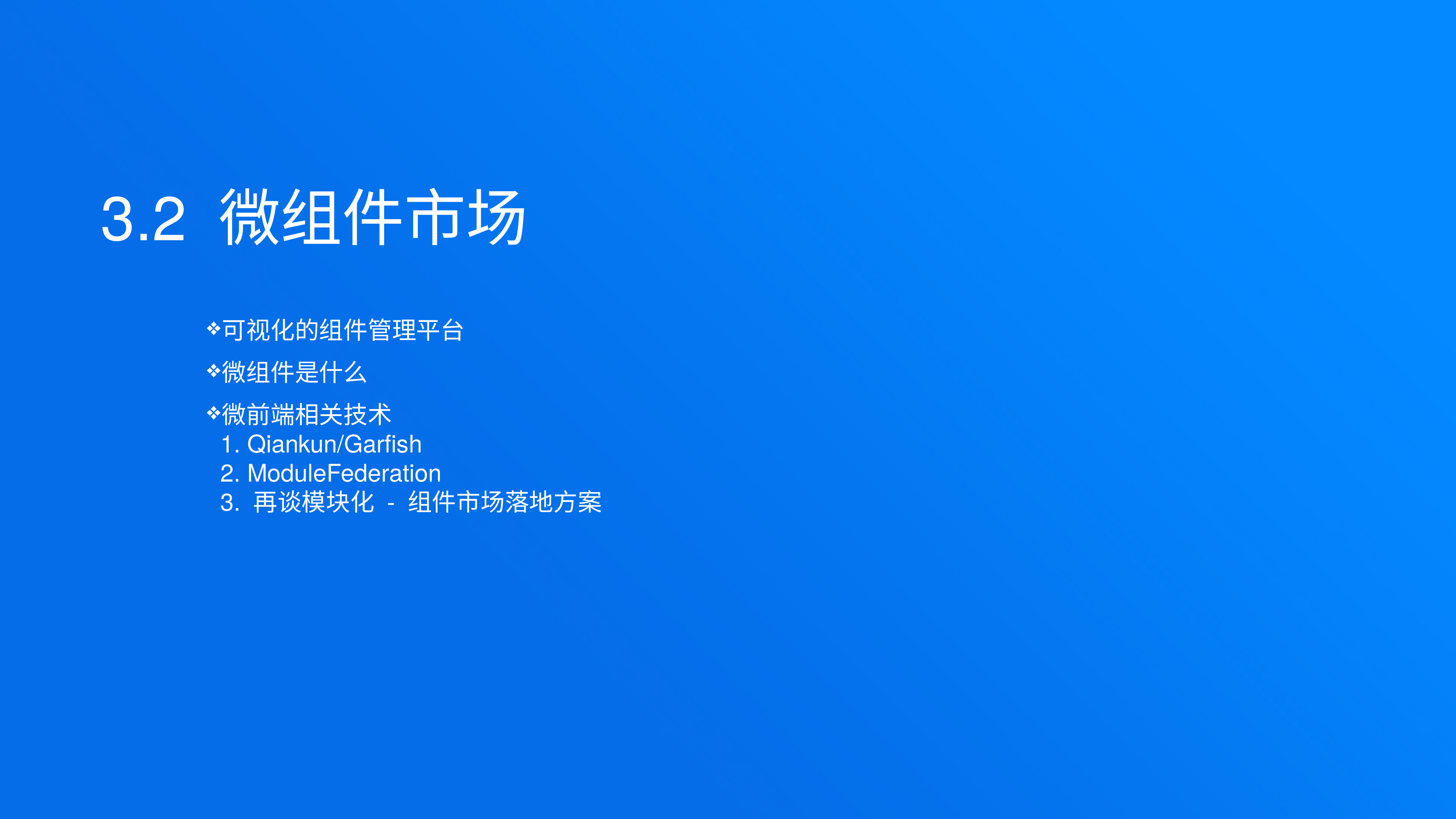

3.2 微组件市场

可视化的组件管理平台
微组件是什么
微前端相关技术
  1. Qiankun/Garfish
  2. ModuleFederation
  3. 再谈模块化 - 组件市场落地方案